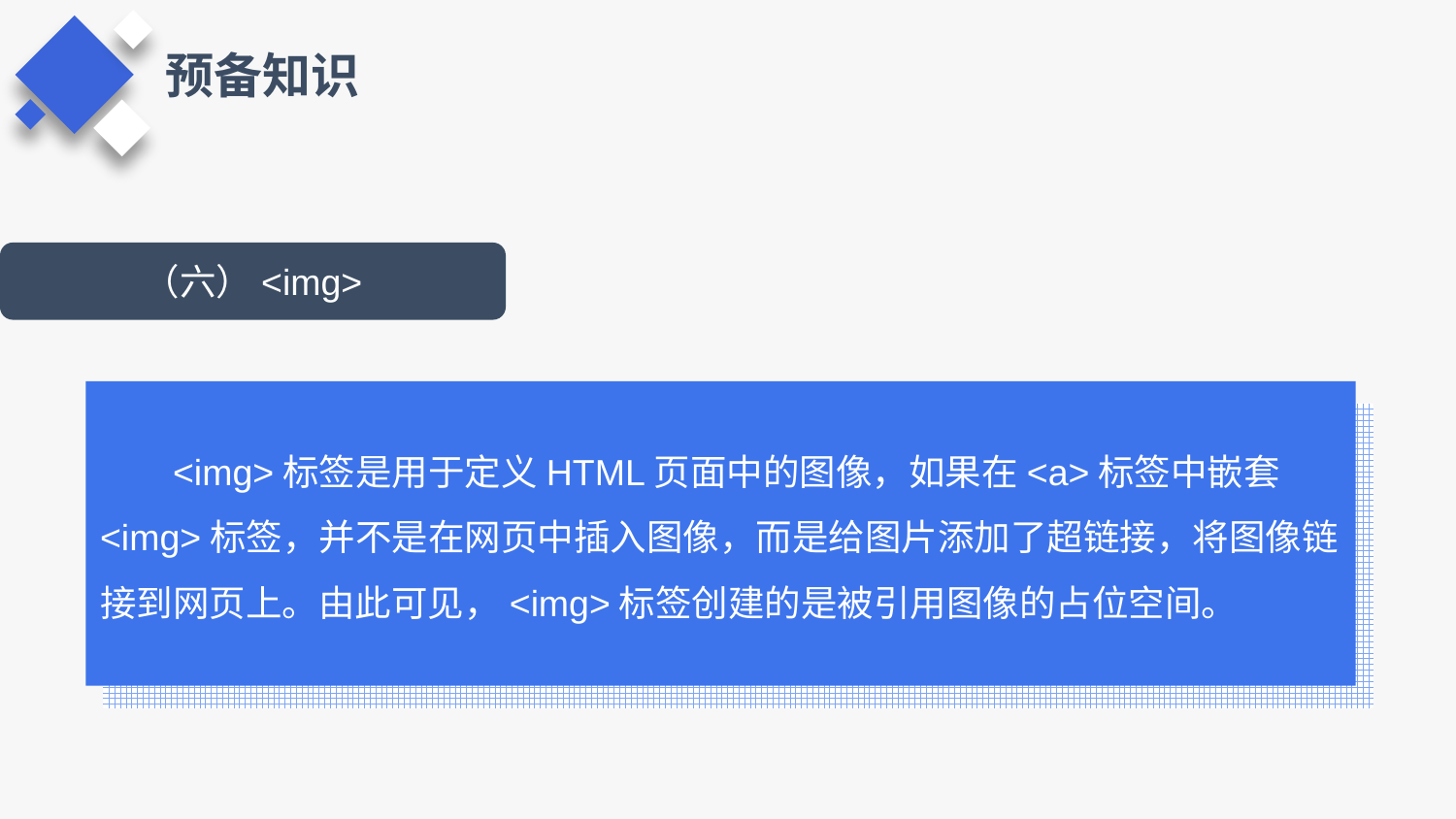

预备知识

（六）<img>
<img>标签是用于定义HTML页面中的图像，如果在<a>标签中嵌套<img>标签，并不是在网页中插入图像，而是给图片添加了超链接，将图像链接到网页上。由此可见，<img>标签创建的是被引用图像的占位空间。